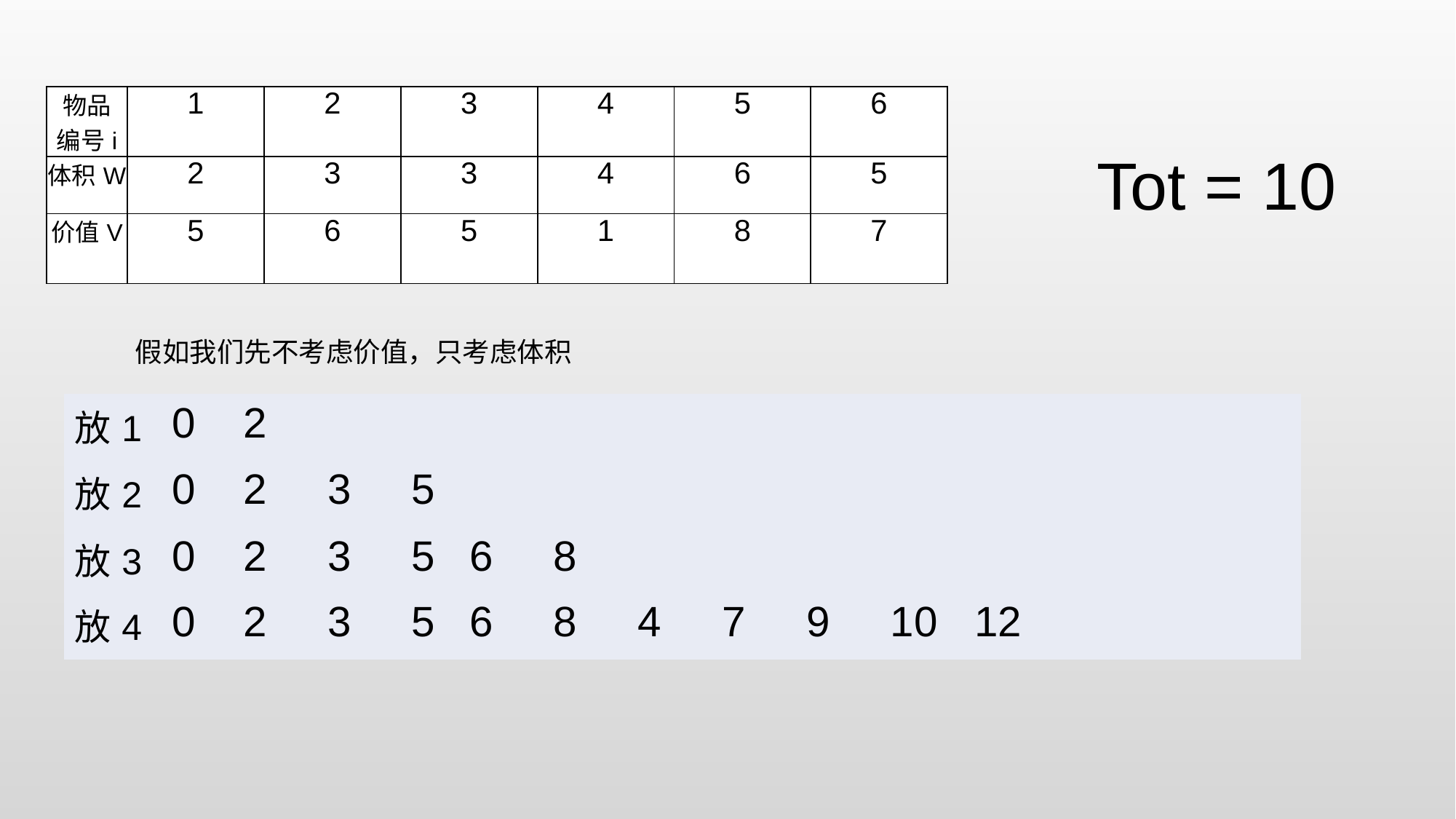

| 物品 编号i | 1 | 2 | 3 | 4 | 5 | 6 |
| --- | --- | --- | --- | --- | --- | --- |
| 体积W | 2 | 3 | 3 | 4 | 6 | 5 |
| 价值V | 5 | 6 | 5 | 1 | 8 | 7 |
Tot = 10
假如我们先不考虑价值，只考虑体积
| 放1 | 0 | 2 |  |  |  |  |  |  |  |  |  |  |  |  |
| --- | --- | --- | --- | --- | --- | --- | --- | --- | --- | --- | --- | --- | --- | --- |
| 放2 | 0 | 2 | 3 | 5 |  |  |  |  |  |  |  |  |  |  |
| 放3 | 0 | 2 | 3 | 5 | 6 | 8 |  |  |  |  |  |  |  |  |
| 放4 | 0 | 2 | 3 | 5 | 6 | 8 | 4 | 7 | 9 | 10 | 12 |  |  |  |